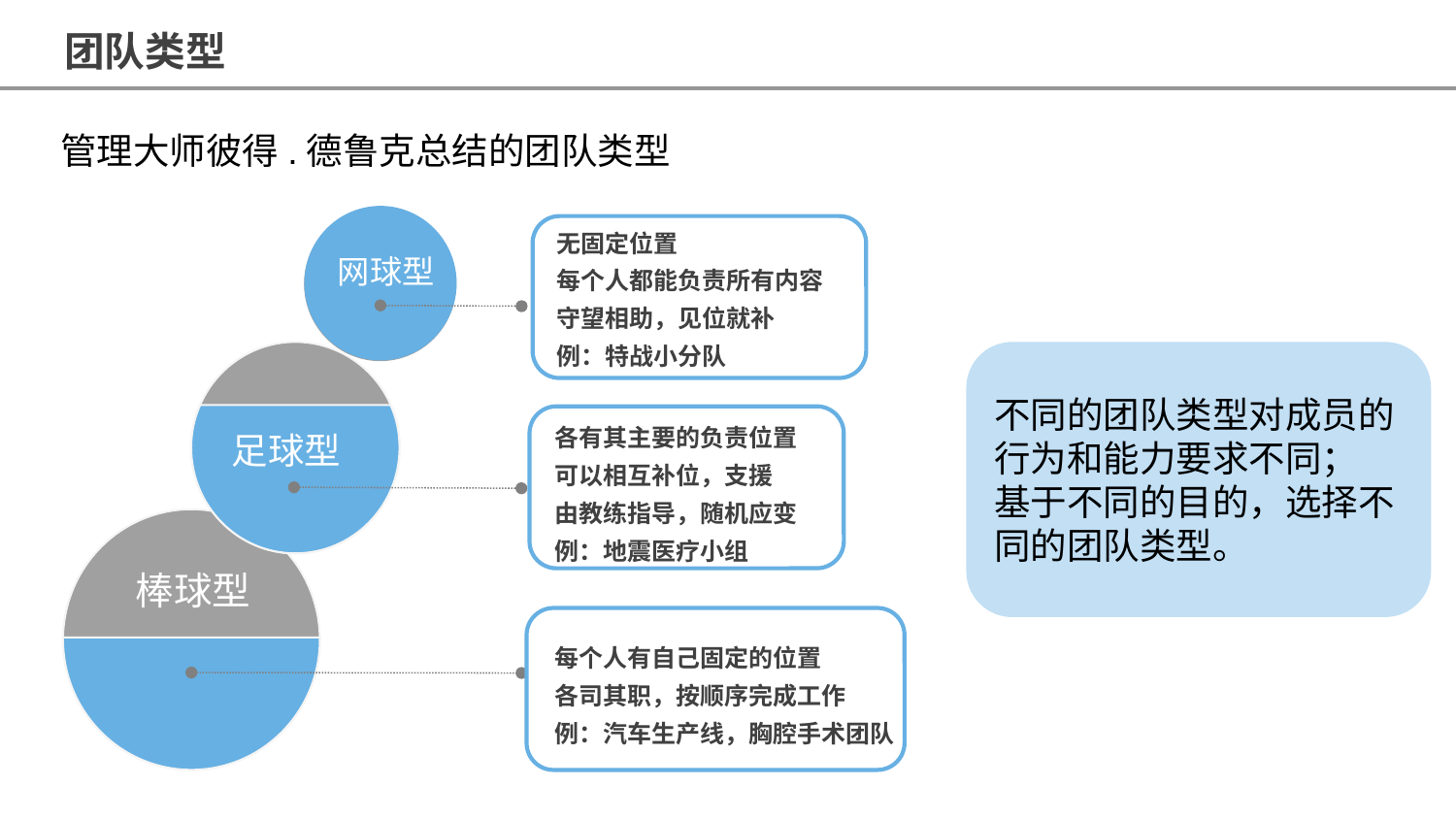

团队类型
管理大师彼得.德鲁克总结的团队类型

无固定位置
每个人都能负责所有内容
守望相助，见位就补
例：特战小分队

网球型

不同的团队类型对成员的行为和能力要求不同；
基于不同的目的，选择不同的团队类型。

各有其主要的负责位置
可以相互补位，支援
由教练指导，随机应变
例：地震医疗小组

足球型

棒球型

每个人有自己固定的位置
各司其职，按顺序完成工作
例：汽车生产线，胸腔手术团队